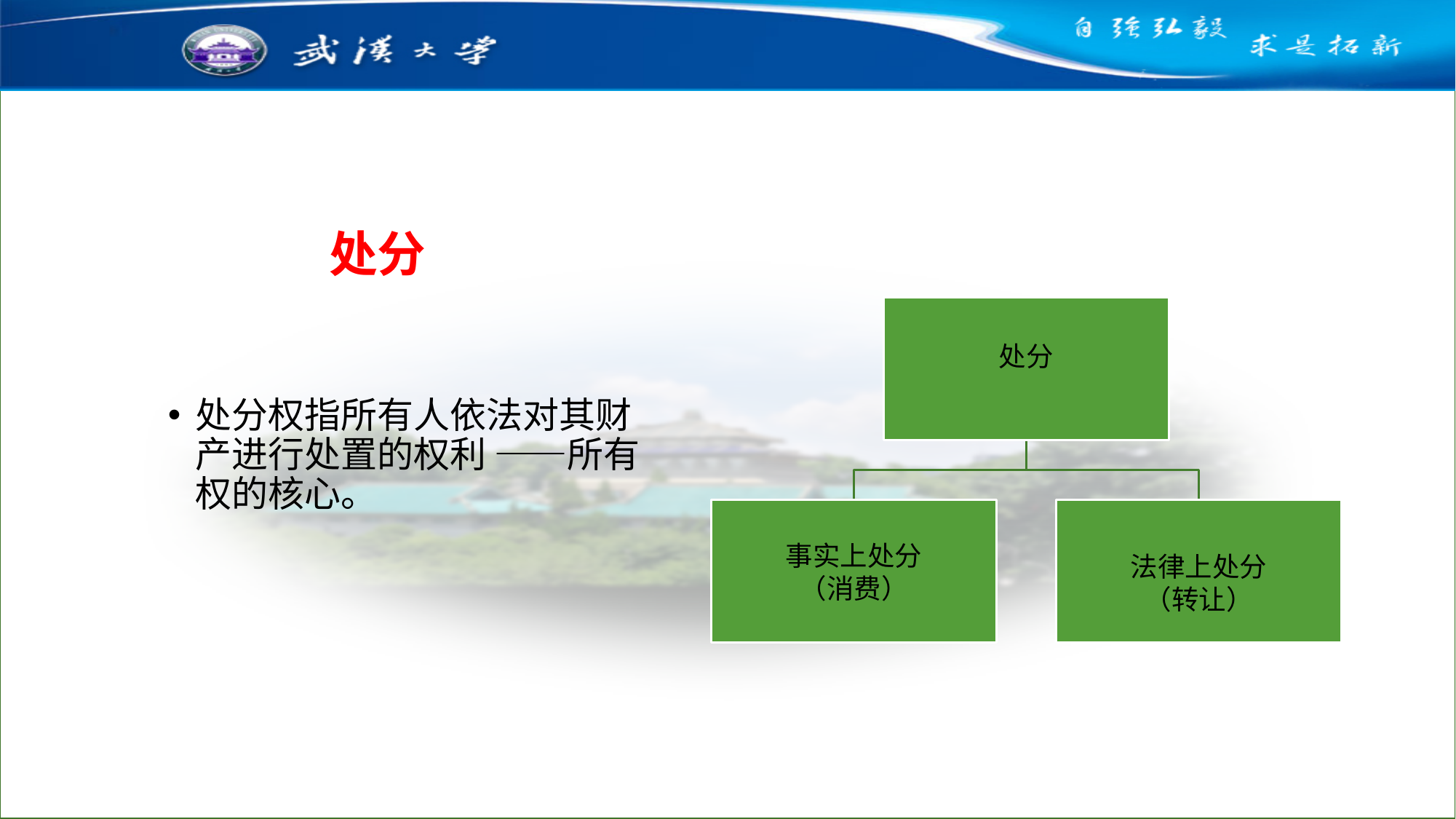

处分

处分

事实上处分
（消费）

法律上处分
（转让）

处分权指所有人依法对其财产进行处置的权利 ——所有权的核心。